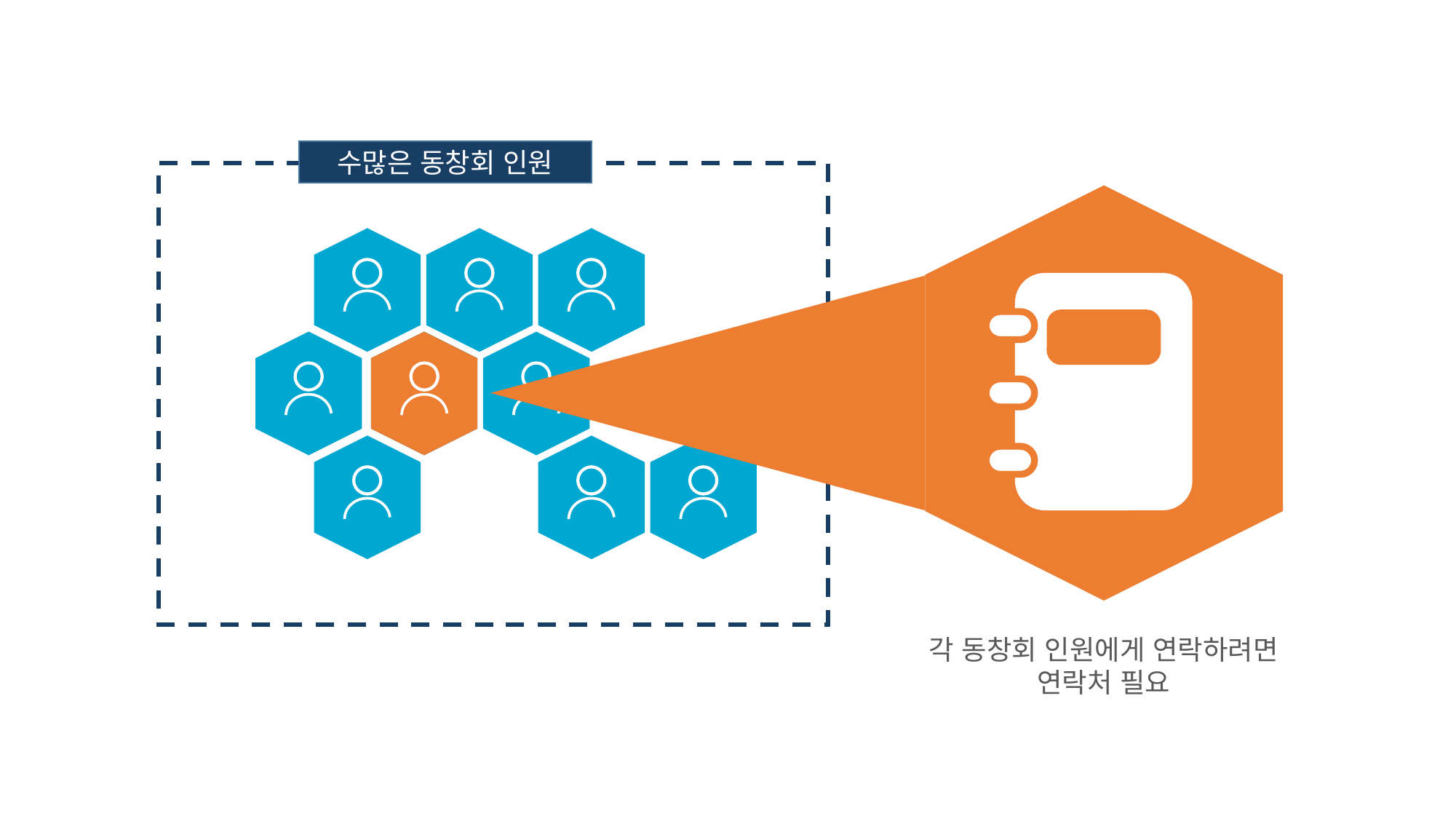

수많은 동창회 인원

각 동창회 인원에게 연락하려면 연락처 필요